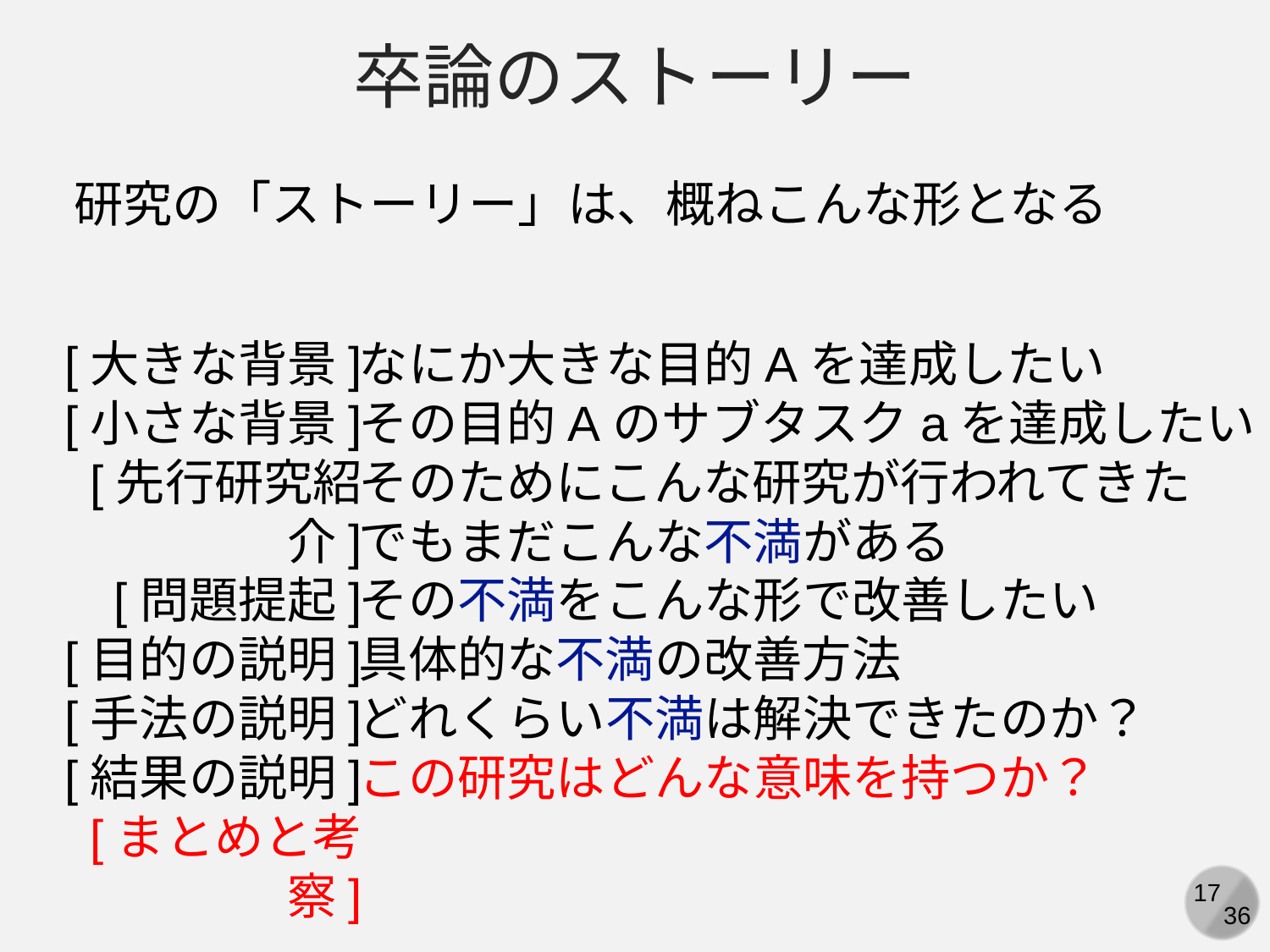

卒論のストーリー
研究の「ストーリー」は、概ねこんな形となる
[大きな背景]
[小さな背景]
[先行研究紹介]
[問題提起]
[目的の説明]
[手法の説明]
[結果の説明]
[まとめと考察]
なにか大きな目的Aを達成したい
その目的Aのサブタスクaを達成したい
そのためにこんな研究が行われてきた
でもまだこんな不満がある
その不満をこんな形で改善したい
具体的な不満の改善方法
どれくらい不満は解決できたのか？
この研究はどんな意味を持つか？